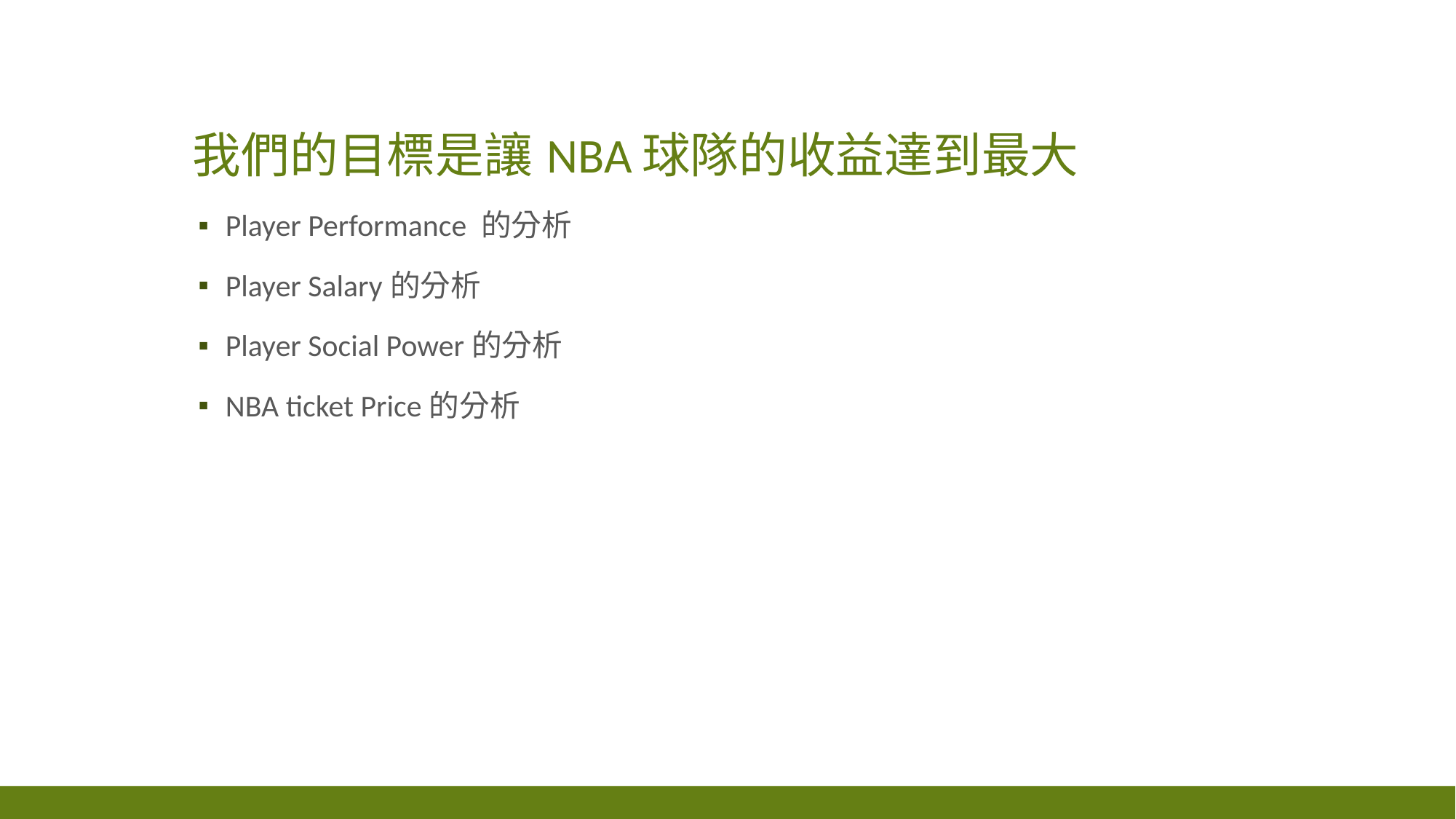

# 我們的目標是讓NBA球隊的收益達到最大
Player Performance 的分析
Player Salary的分析
Player Social Power的分析
NBA ticket Price的分析